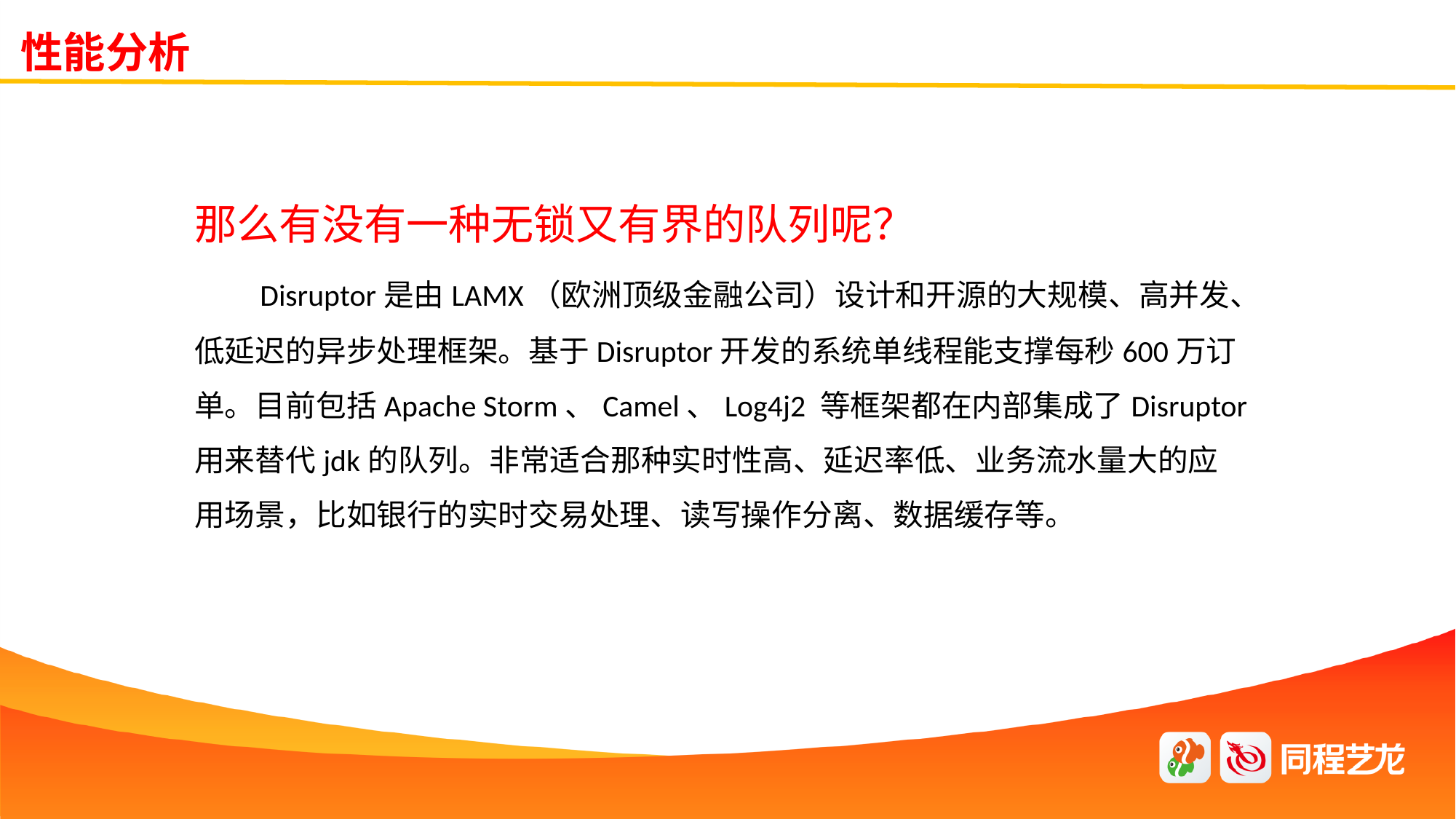

性能分析
那么有没有一种无锁又有界的队列呢？
        Disruptor是由LAMX（欧洲顶级金融公司）设计和开源的大规模、高并发、
低延迟的异步处理框架。基于Disruptor开发的系统单线程能支撑每秒600万订
单。目前包括Apache Storm、Camel、Log4j2 等框架都在内部集成了Disruptor
用来替代jdk的队列。非常适合那种实时性高、延迟率低、业务流水量大的应
用场景，比如银行的实时交易处理、读写操作分离、数据缓存等。